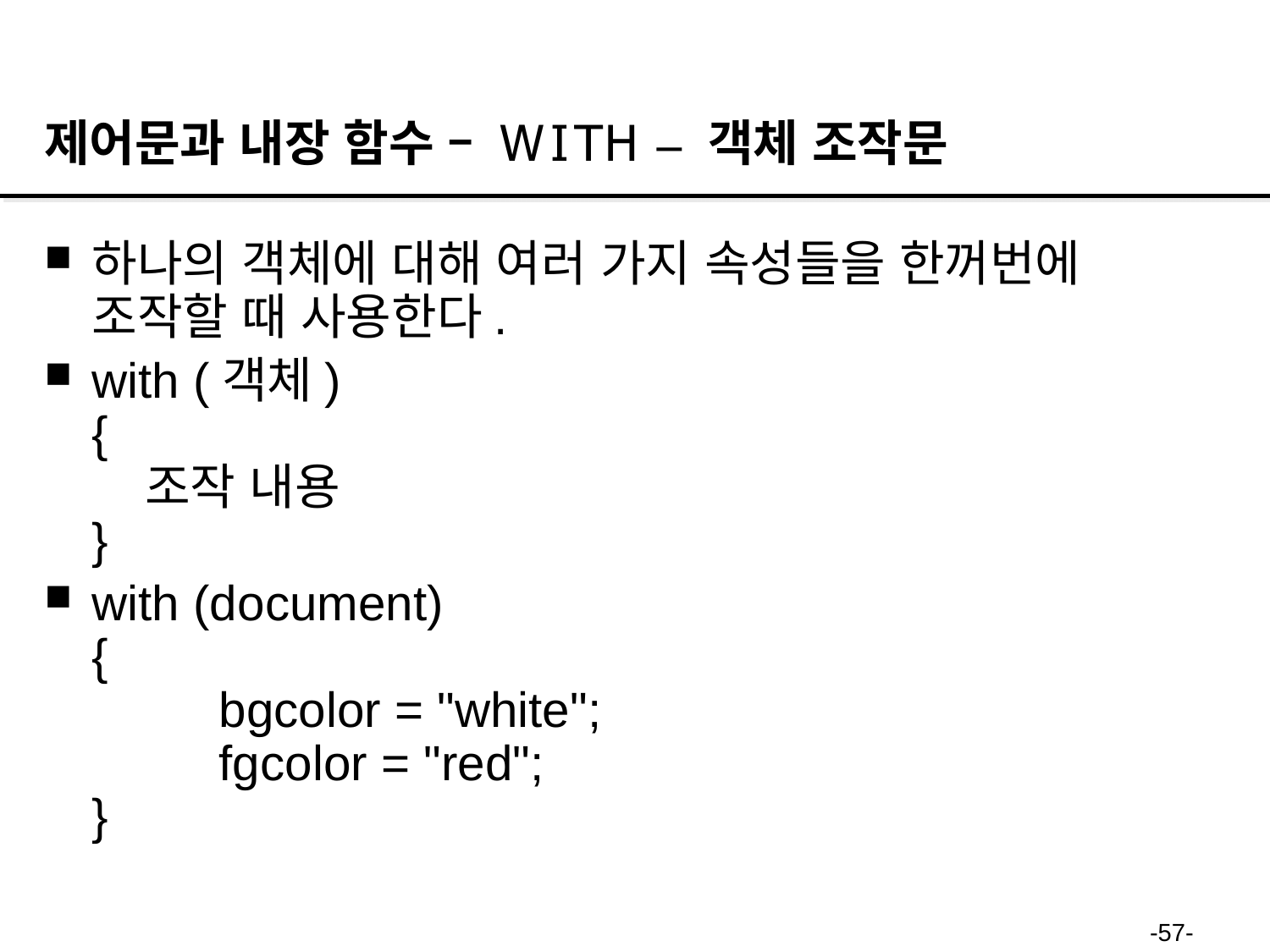

제어문과 내장 함수 – WITH – 객체 조작문
하나의 객체에 대해 여러 가지 속성들을 한꺼번에 조작할 때 사용한다.
with (객체)
{
   조작 내용
}
with (document)
{
	bgcolor = "white";
	fgcolor = "red";
}

-57-